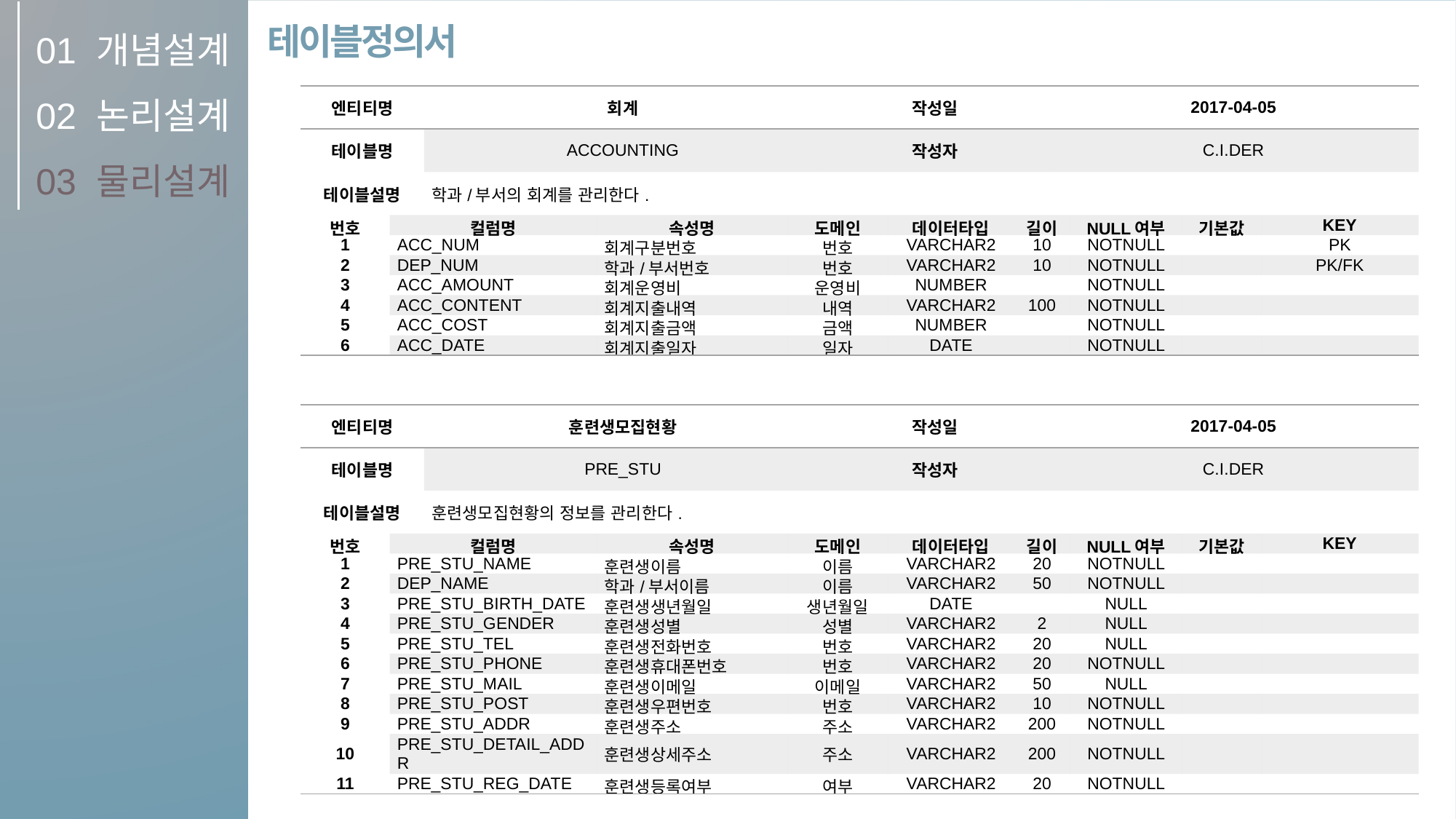

01
02
03
개념설계
논리설계
물리설계

테이블정의서
| 엔티티명 |  | 회계 |  |  | 작성일 |  |  | 2017-04-05 |  |  |  |
| --- | --- | --- | --- | --- | --- | --- | --- | --- | --- | --- | --- |
| 테이블명 |  | ACCOUNTING |  |  | 작성자 |  |  | C.I.DER |  |  |  |
| 테이블설명 |  | 학과/부서의 회계를 관리한다. |  |  |  |  |  |  |  |  |  |
| 번호 | 컬럼명 |  | 속성명 | 도메인 |  | 데이터타입 | 길이 |  | NULL여부 | 기본값 | KEY |
| 1 | ACC\_NUM |  | 회계구분번호 | 번호 |  | VARCHAR2 | 10 |  | NOTNULL |  | PK |
| 2 | DEP\_NUM |  | 학과/부서번호 | 번호 |  | VARCHAR2 | 10 |  | NOTNULL |  | PK/FK |
| 3 | ACC\_AMOUNT |  | 회계운영비 | 운영비 |  | NUMBER |  |  | NOTNULL |  |  |
| 4 | ACC\_CONTENT |  | 회계지출내역 | 내역 |  | VARCHAR2 | 100 |  | NOTNULL |  |  |
| 5 | ACC\_COST |  | 회계지출금액 | 금액 |  | NUMBER |  |  | NOTNULL |  |  |
| 6 | ACC\_DATE |  | 회계지출일자 | 일자 |  | DATE |  |  | NOTNULL |  |  |
| 엔티티명 |  | 훈련생모집현황 |  |  | 작성일 |  |  | 2017-04-05 |  |  |  |
| --- | --- | --- | --- | --- | --- | --- | --- | --- | --- | --- | --- |
| 테이블명 |  | PRE\_STU |  |  | 작성자 |  |  | C.I.DER |  |  |  |
| 테이블설명 |  | 훈련생모집현황의 정보를 관리한다. |  |  |  |  |  |  |  |  |  |
| 번호 | 컬럼명 |  | 속성명 | 도메인 |  | 데이터타입 | 길이 |  | NULL여부 | 기본값 | KEY |
| 1 | PRE\_STU\_NAME |  | 훈련생이름 | 이름 |  | VARCHAR2 | 20 |  | NOTNULL |  |  |
| 2 | DEP\_NAME |  | 학과/부서이름 | 이름 |  | VARCHAR2 | 50 |  | NOTNULL |  |  |
| 3 | PRE\_STU\_BIRTH\_DATE |  | 훈련생생년월일 | 생년월일 |  | DATE |  |  | NULL |  |  |
| 4 | PRE\_STU\_GENDER |  | 훈련생성별 | 성별 |  | VARCHAR2 | 2 |  | NULL |  |  |
| 5 | PRE\_STU\_TEL |  | 훈련생전화번호 | 번호 |  | VARCHAR2 | 20 |  | NULL |  |  |
| 6 | PRE\_STU\_PHONE |  | 훈련생휴대폰번호 | 번호 |  | VARCHAR2 | 20 |  | NOTNULL |  |  |
| 7 | PRE\_STU\_MAIL |  | 훈련생이메일 | 이메일 |  | VARCHAR2 | 50 |  | NULL |  |  |
| 8 | PRE\_STU\_POST |  | 훈련생우편번호 | 번호 |  | VARCHAR2 | 10 |  | NOTNULL |  |  |
| 9 | PRE\_STU\_ADDR |  | 훈련생주소 | 주소 |  | VARCHAR2 | 200 |  | NOTNULL |  |  |
| 10 | PRE\_STU\_DETAIL\_ADDR |  | 훈련생상세주소 | 주소 |  | VARCHAR2 | 200 |  | NOTNULL |  |  |
| 11 | PRE\_STU\_REG\_DATE |  | 훈련생등록여부 | 여부 |  | VARCHAR2 | 20 |  | NOTNULL |  |  |